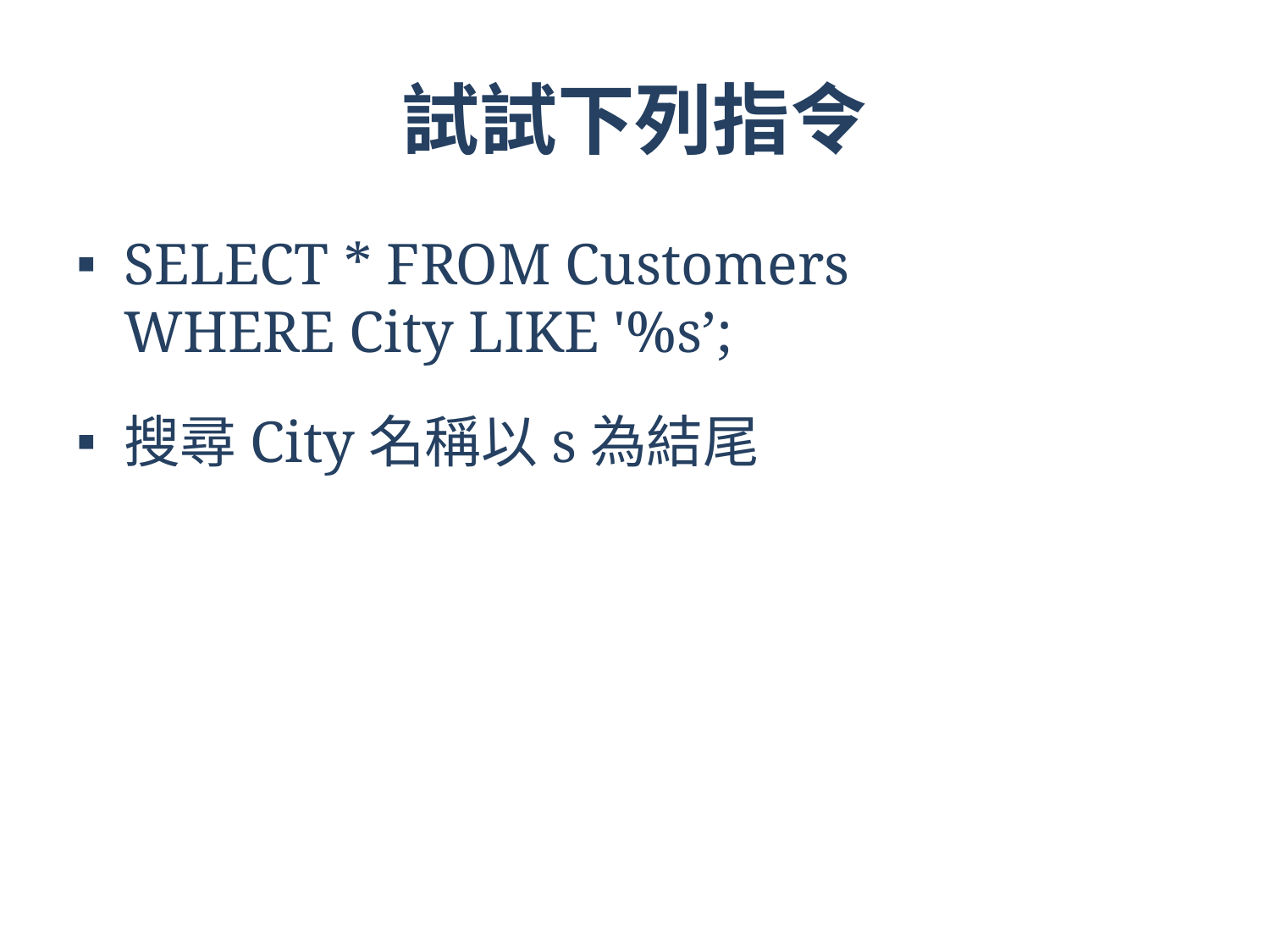

# 試試下列指令
SELECT * FROM Customers
WHERE City LIKE '%s’;
搜尋City名稱以s為結尾